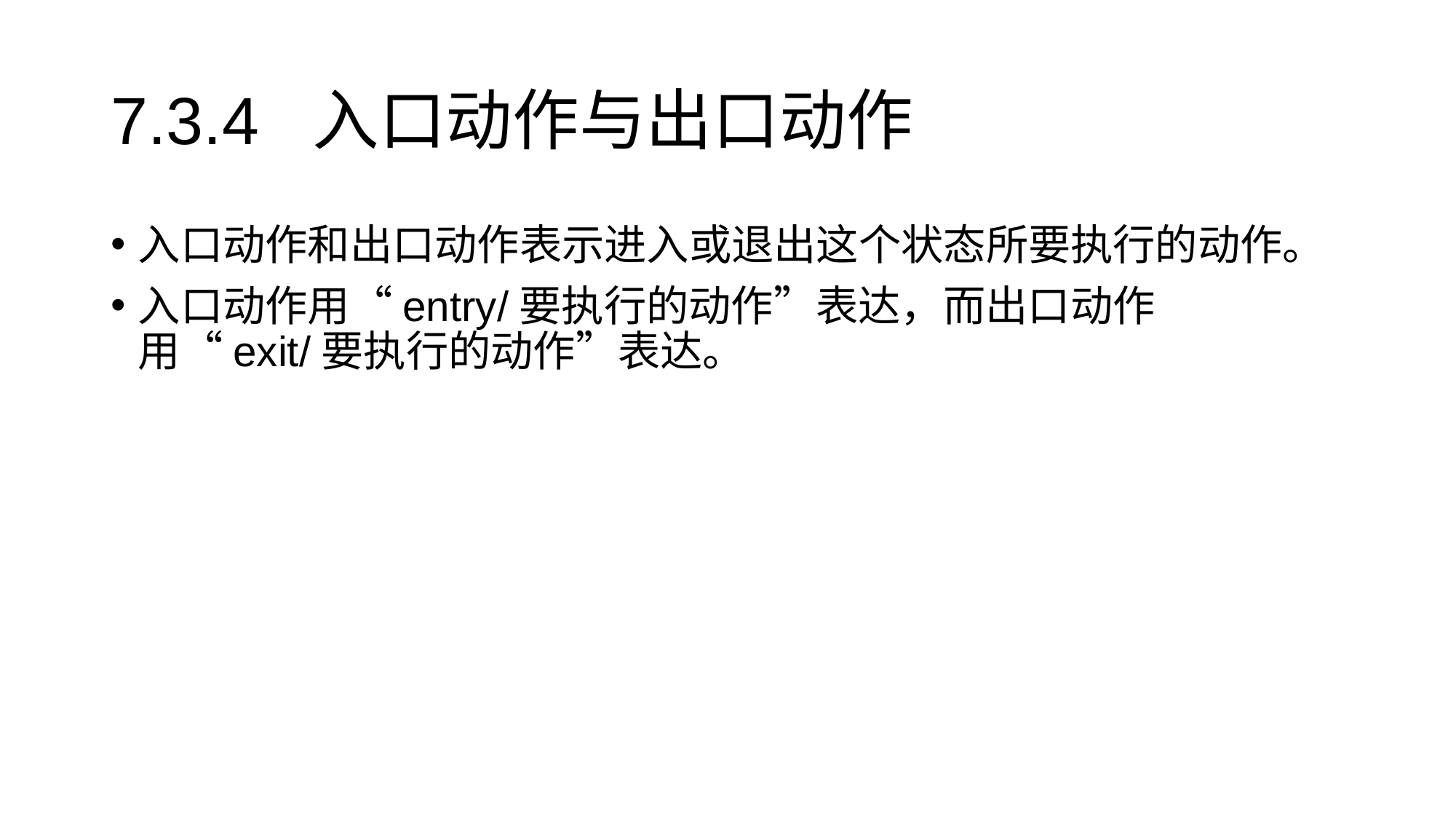

# 7.3.4  入口动作与出口动作
入口动作和出口动作表示进入或退出这个状态所要执行的动作。
入口动作用“entry/要执行的动作”表达，而出口动作用“exit/要执行的动作”表达。